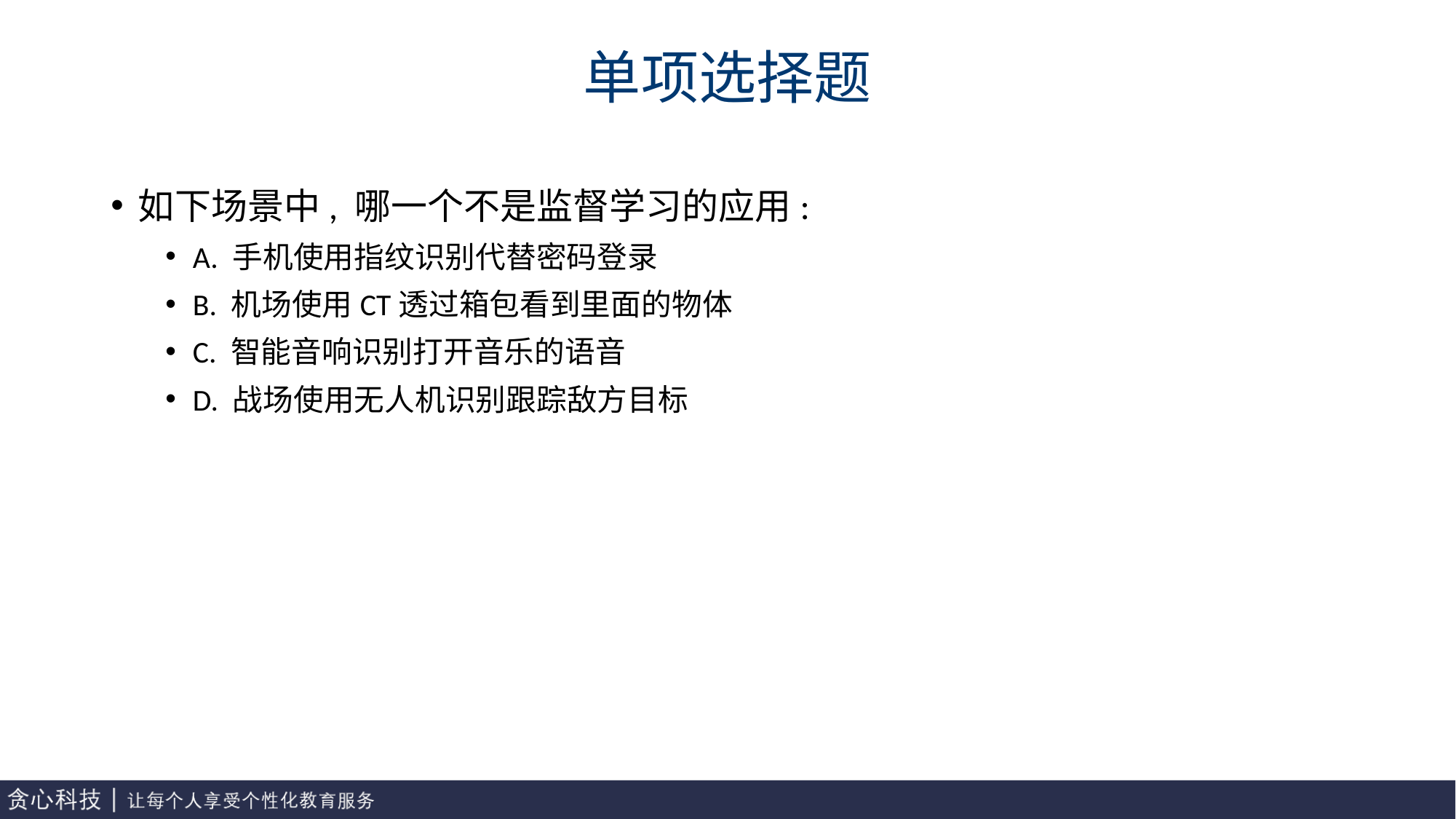

# 单项选择题
如下场景中, 哪一个不是监督学习的应用:
A. 手机使用指纹识别代替密码登录
B. 机场使用CT透过箱包看到里面的物体
C. 智能音响识别打开音乐的语音
D. 战场使用无人机识别跟踪敌方目标